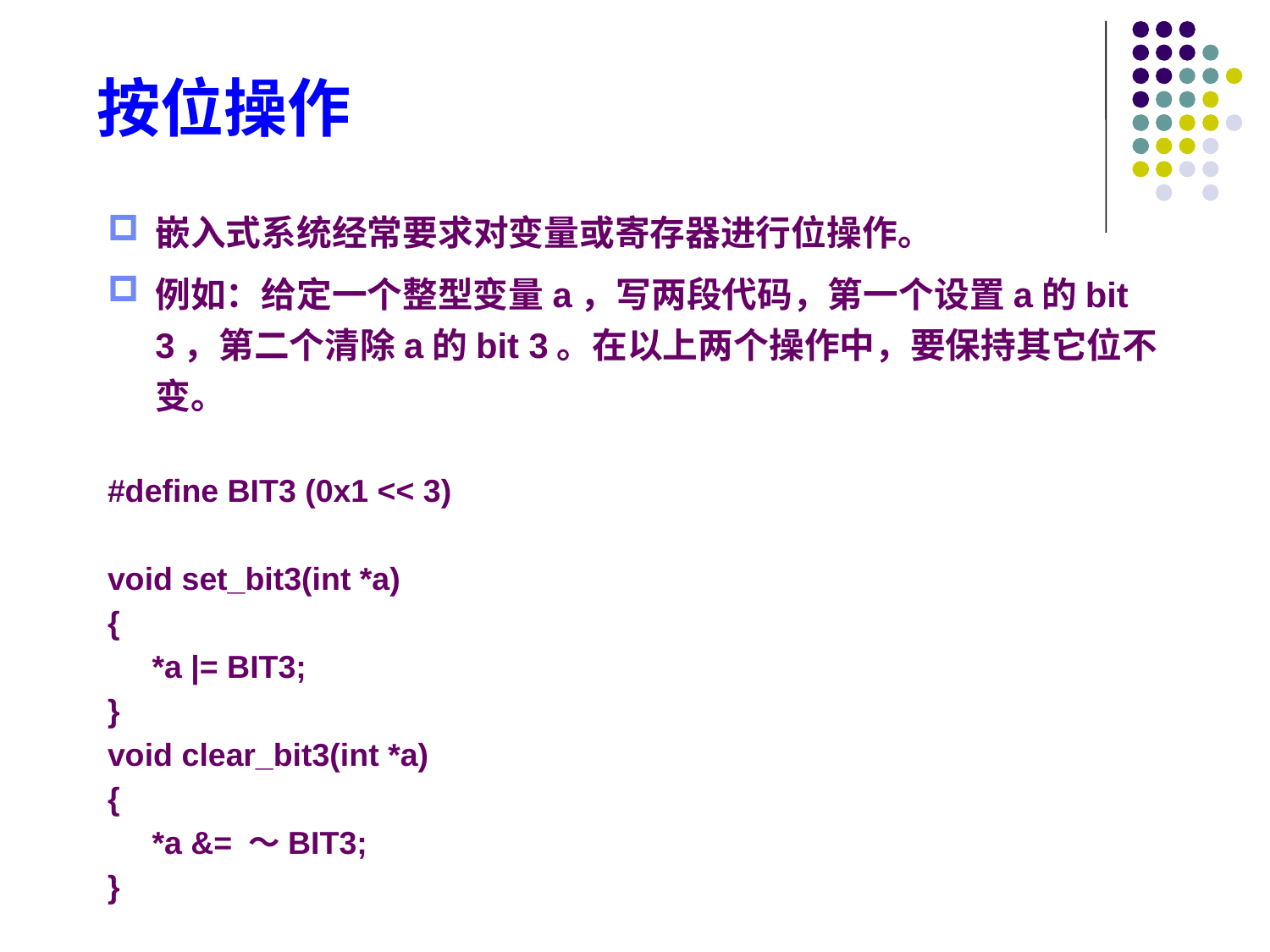

按位操作
嵌入式系统经常要求对变量或寄存器进行位操作。
例如：给定一个整型变量a，写两段代码，第一个设置a的bit 3，第二个清除a的bit 3。在以上两个操作中，要保持其它位不变。

#define BIT3 (0x1 << 3)

void set_bit3(int *a)
{
     *a |= BIT3;
}
void clear_bit3(int *a)
{
     *a &= ～BIT3;
}